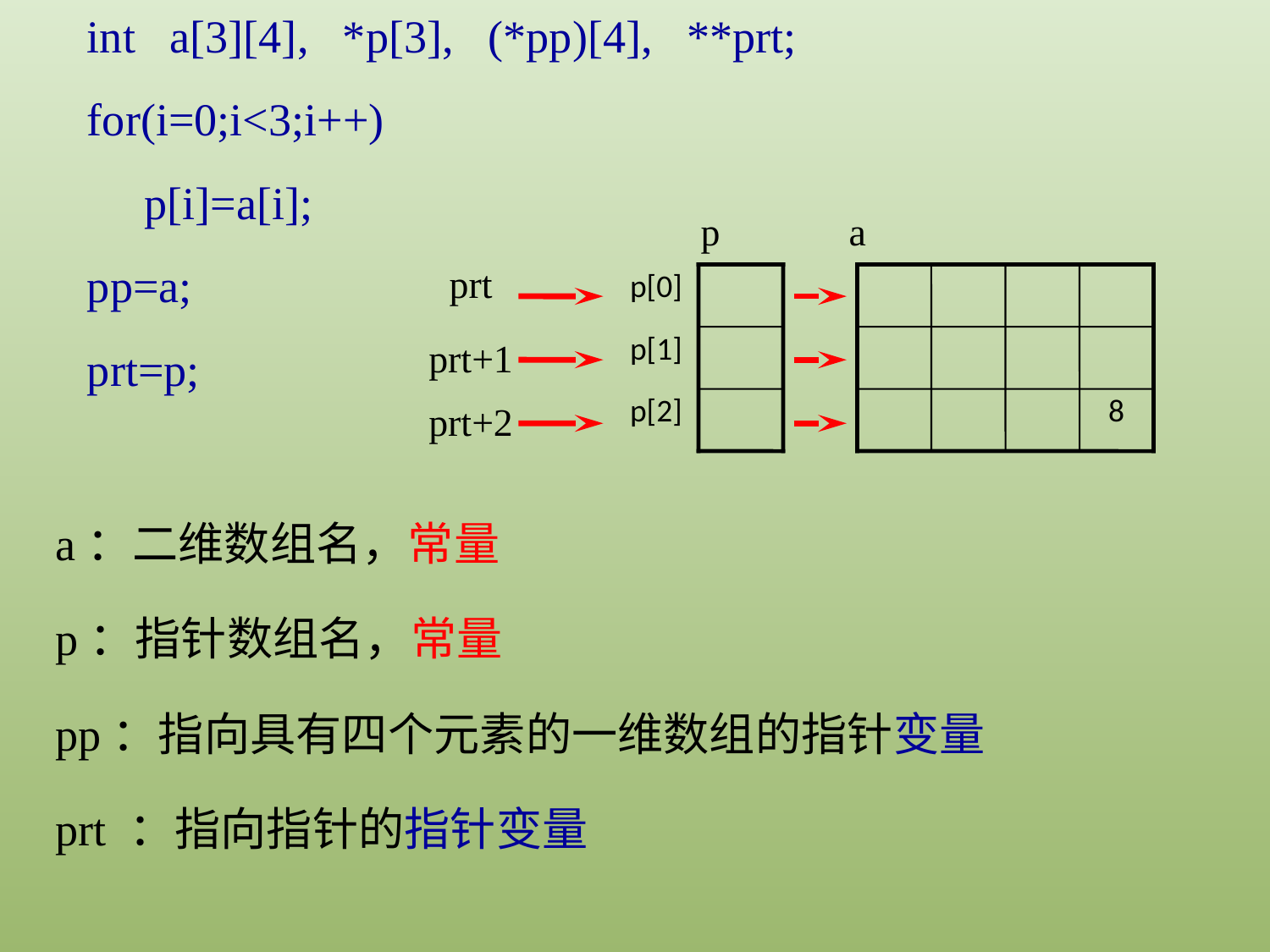

int   a[3][4],   *p[3],   (*pp)[4],   **prt;
for(i=0;i<3;i++)
     p[i]=a[i];
pp=a;
prt=p;
p
a
prt
p[0]

p[1]

prt+1

p[2]

8
prt+2

a：二维数组名，常量
p：指针数组名，常量
pp：指向具有四个元素的一维数组的指针变量
prt ：指向指针的指针变量
527